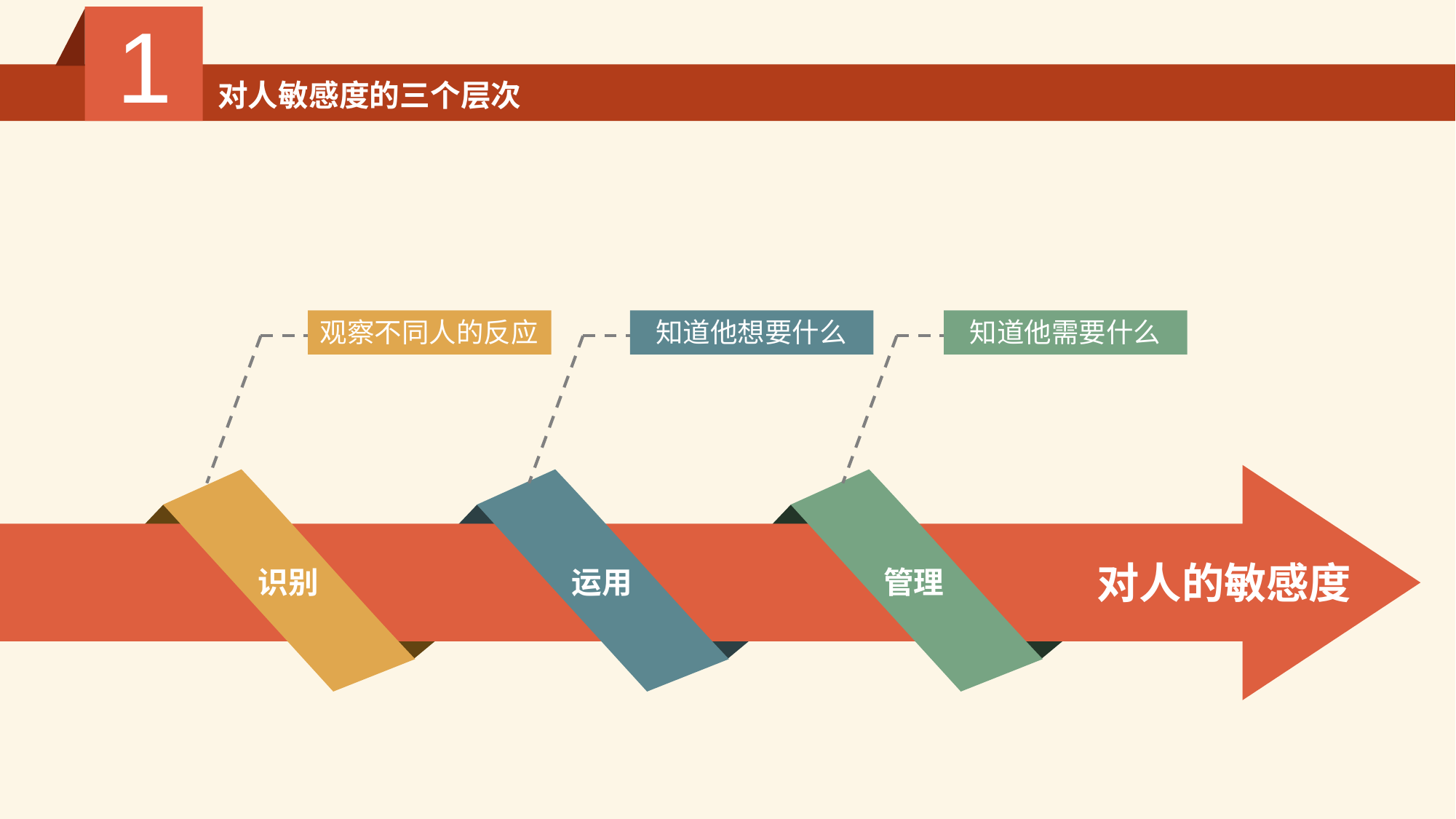

1

对人敏感度的三个层次
观察不同人的反应

知道他想要什么

知道他需要什么

对人的敏感度
识别
运用
管理